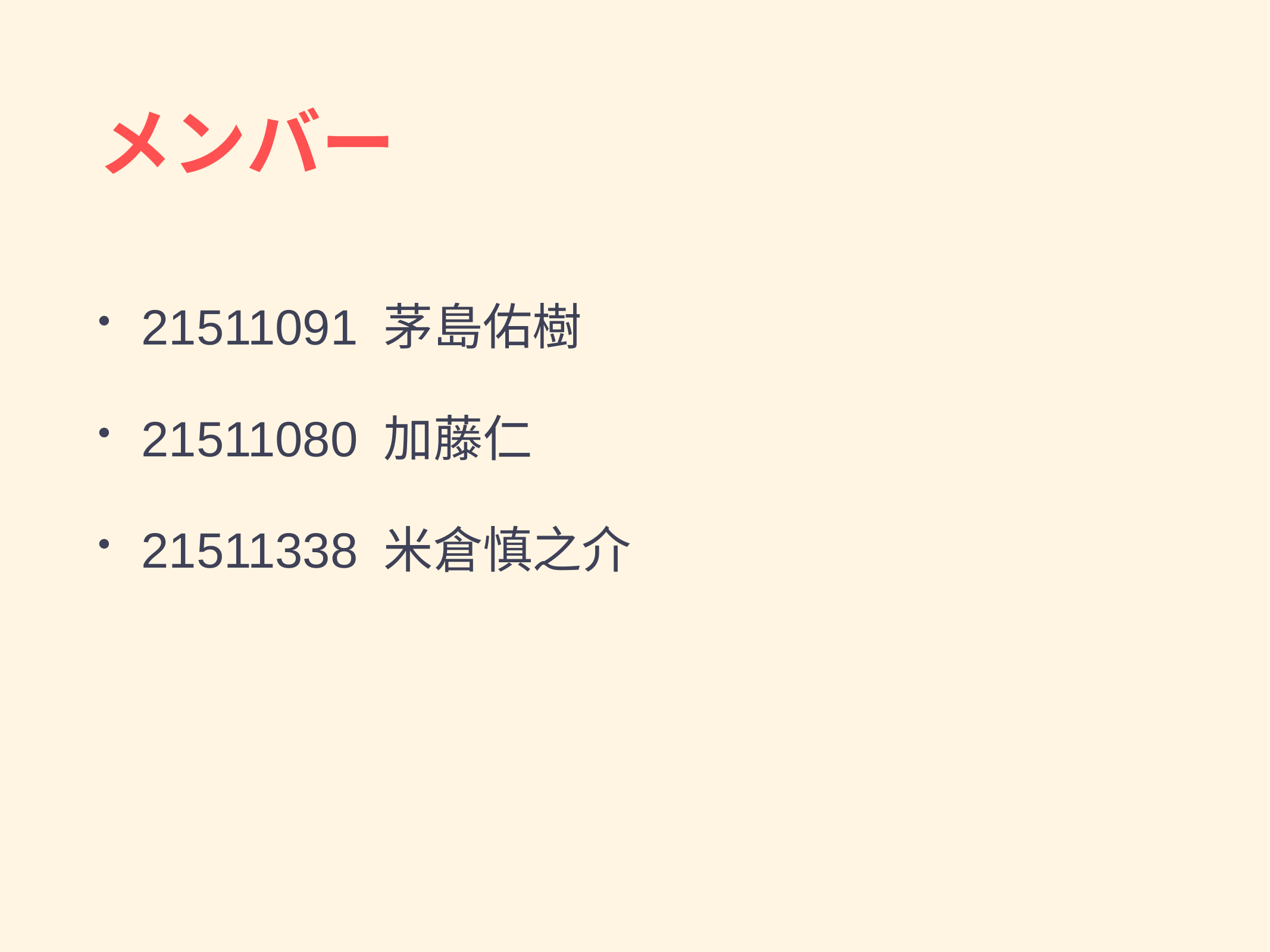

# メンバー
21511091 茅島佑樹
21511080 加藤仁
21511338 米倉慎之介